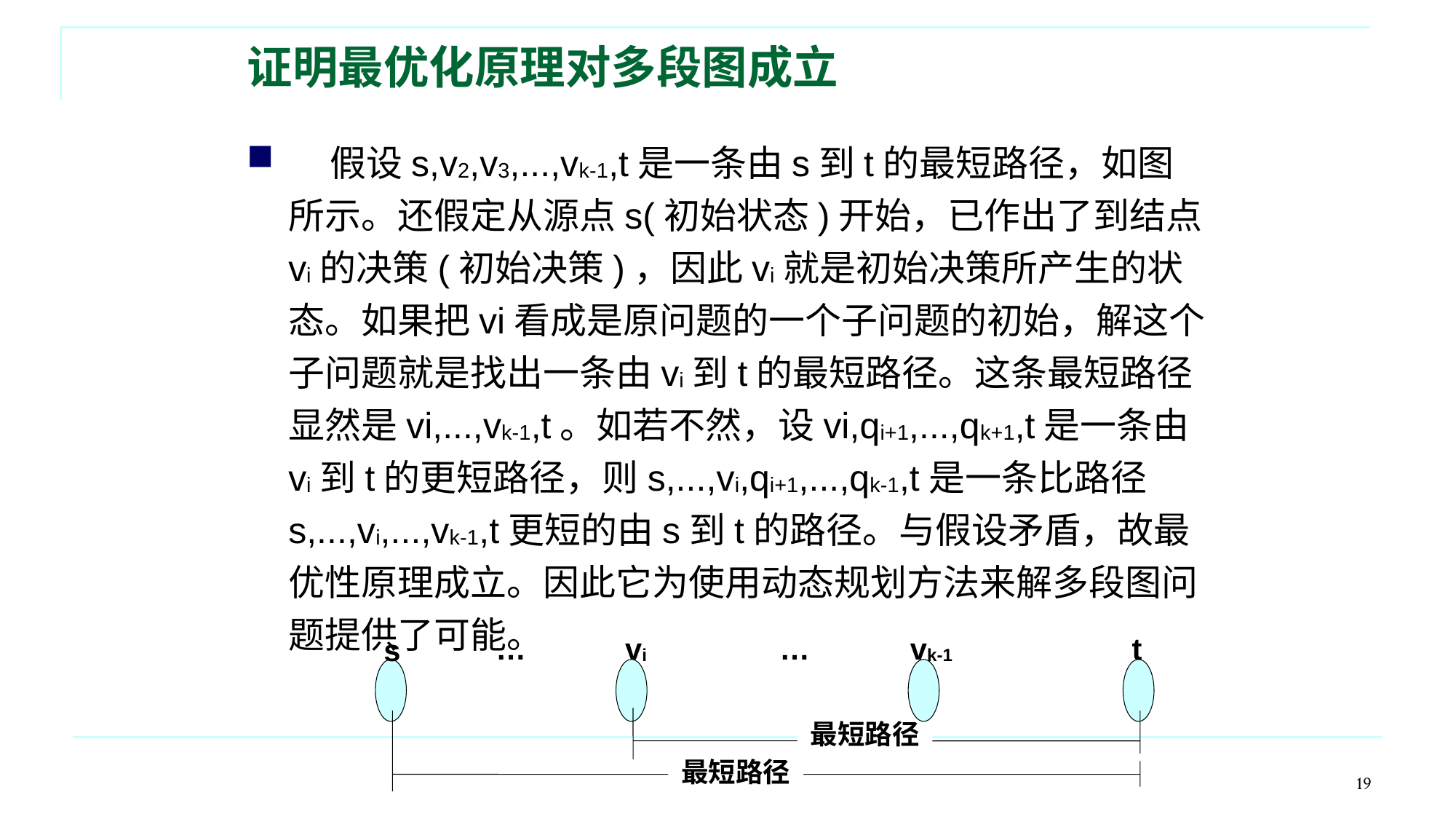

# 证明最优化原理对多段图成立
    假设s,v2,v3,...,vk-1,t是一条由s到t的最短路径，如图所示。还假定从源点s(初始状态)开始，已作出了到结点vi的决策(初始决策)，因此vi就是初始决策所产生的状态。如果把vi看成是原问题的一个子问题的初始，解这个子问题就是找出一条由vi到t的最短路径。这条最短路径显然是vi,...,vk-1,t。如若不然，设vi,qi+1,...,qk+1,t是一条由vi到t的更短路径，则s,...,vi,qi+1,...,qk-1,t是一条比路径s,...,vi,...,vk-1,t更短的由s到t的路径。与假设矛盾，故最优性原理成立。因此它为使用动态规划方法来解多段图问题提供了可能。
vi
vk-1
…
…
t
s

最短路径

19
最短路径